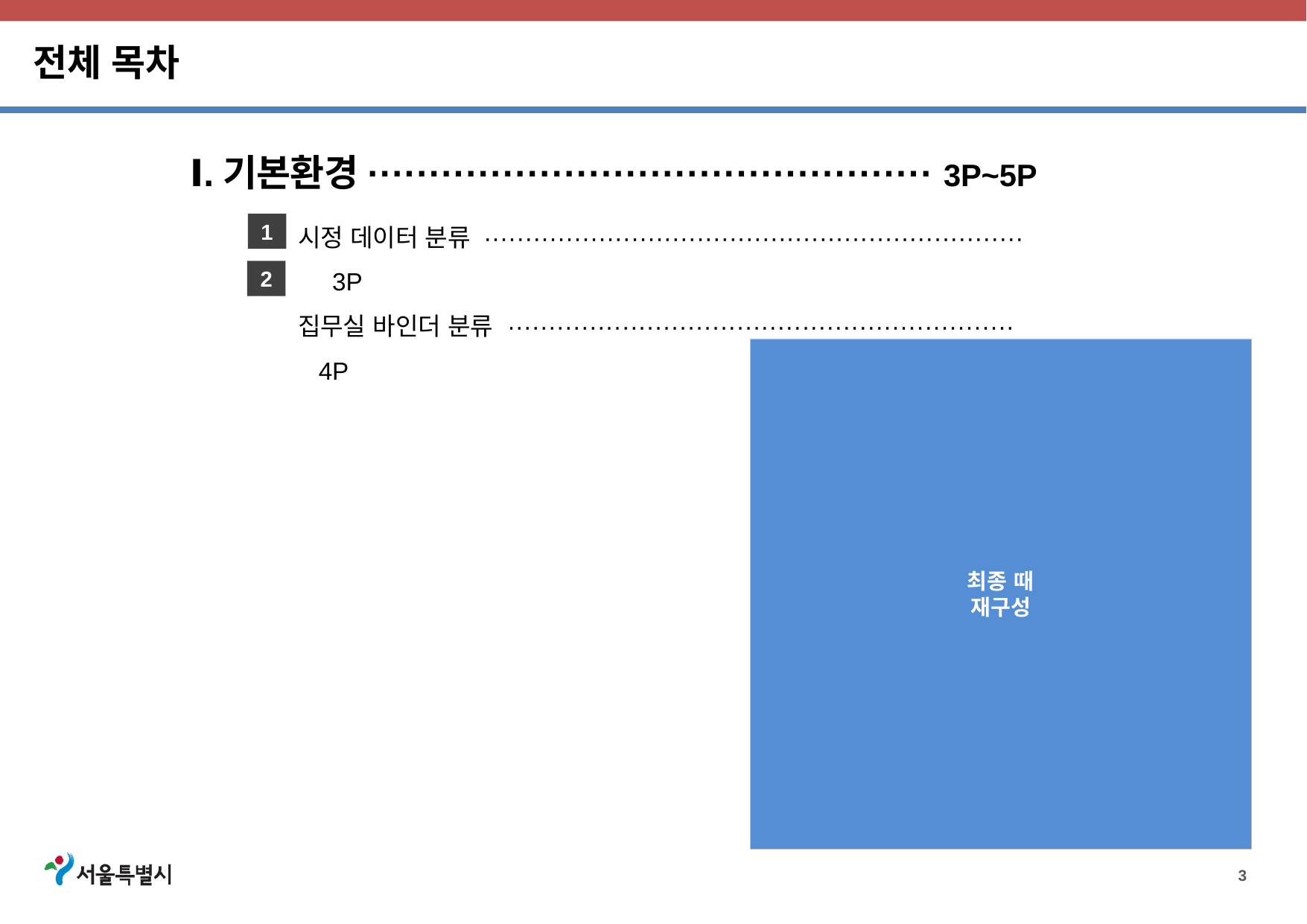

전체 목차
Ⅰ.기본환경·············································· 3P~5P
시정 데이터 분류 ··································································      3P
집무실 바인더 분류  ······························································      4P
1
2
최종 때
재구성